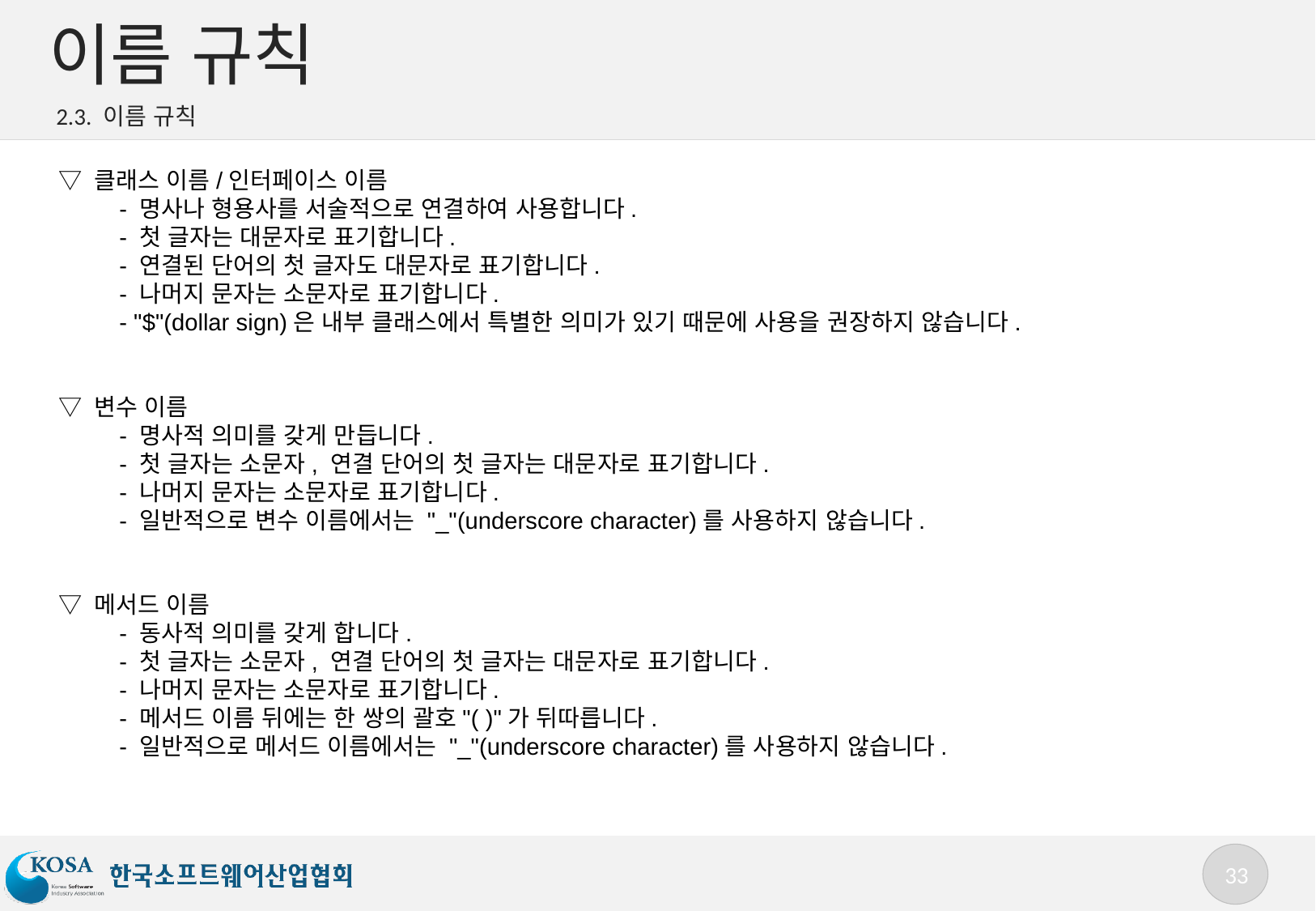

# 이름 규칙
2.3. 이름 규칙
▽ 클래스 이름/인터페이스 이름
- 명사나 형용사를 서술적으로 연결하여 사용합니다.
- 첫 글자는 대문자로 표기합니다.
- 연결된 단어의 첫 글자도 대문자로 표기합니다.
- 나머지 문자는 소문자로 표기합니다.
- "$"(dollar sign)은 내부 클래스에서 특별한 의미가 있기 때문에 사용을 권장하지 않습니다.

▽ 변수 이름
- 명사적 의미를 갖게 만듭니다.
- 첫 글자는 소문자, 연결 단어의 첫 글자는 대문자로 표기합니다.
- 나머지 문자는 소문자로 표기합니다.
- 일반적으로 변수 이름에서는 "_"(underscore character)를 사용하지 않습니다.

▽ 메서드 이름
- 동사적 의미를 갖게 합니다.
- 첫 글자는 소문자, 연결 단어의 첫 글자는 대문자로 표기합니다.
- 나머지 문자는 소문자로 표기합니다.
- 메서드 이름 뒤에는 한 쌍의 괄호"( )"가 뒤따릅니다.
- 일반적으로 메서드 이름에서는 "_"(underscore character)를 사용하지 않습니다.